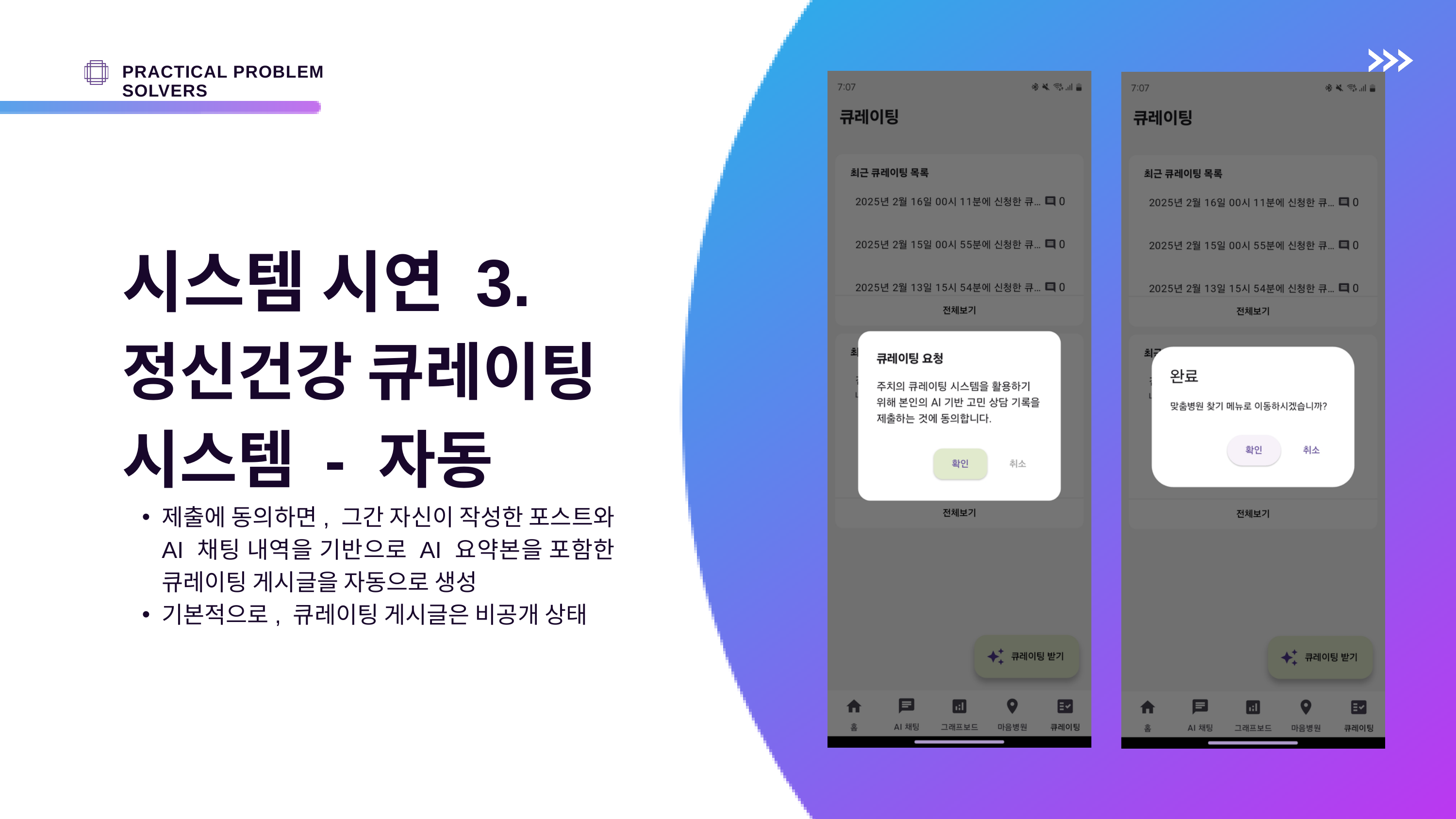

PRACTICAL PROBLEM SOLVERS

시스템 시연 3.
정신건강 큐레이팅 시스템 - 자동
제출에 동의하면, 그간 자신이 작성한 포스트와 AI 채팅 내역을 기반으로 AI 요약본을 포함한 큐레이팅 게시글을 자동으로 생성
기본적으로, 큐레이팅 게시글은 비공개 상태